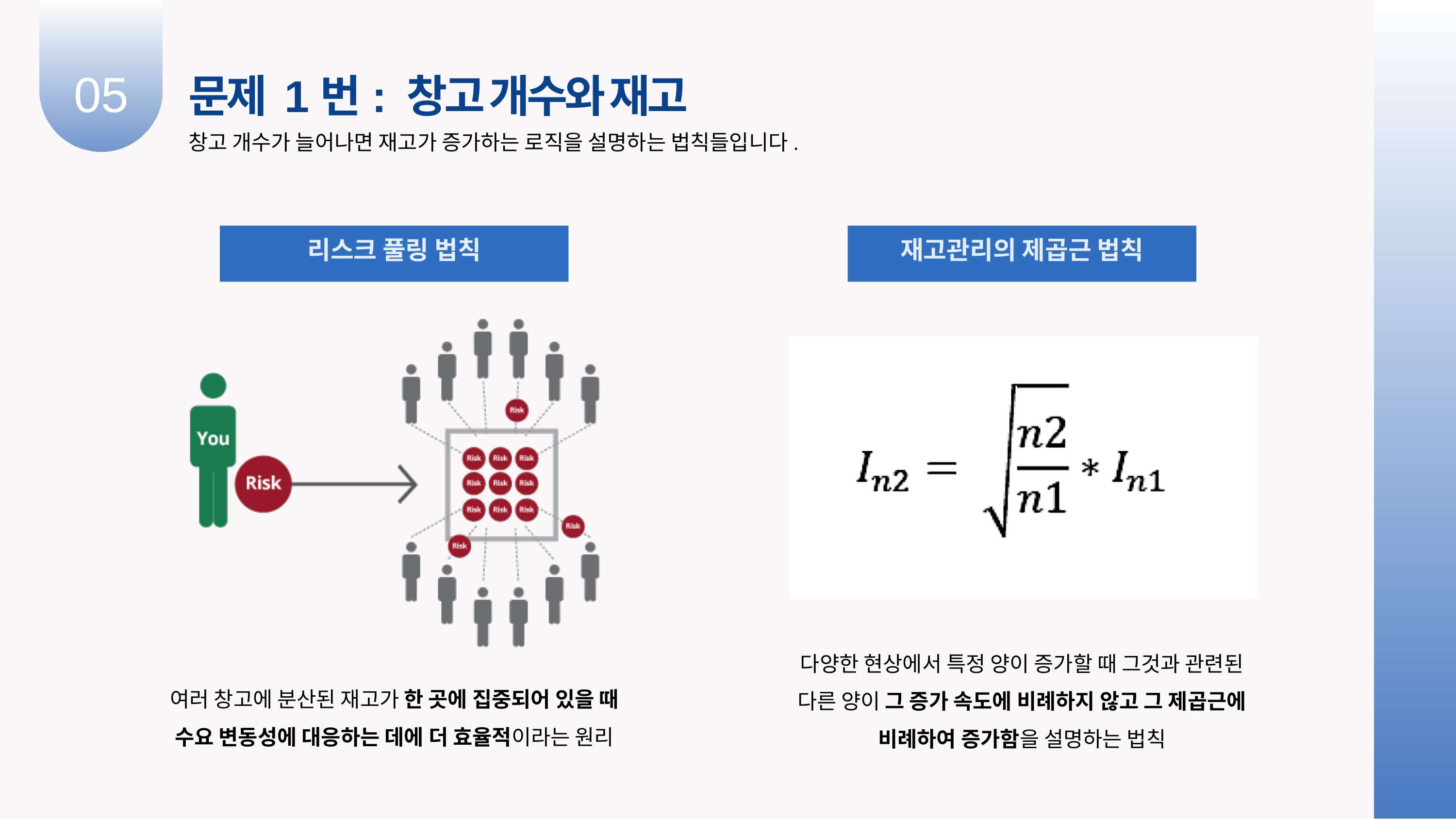

05
문제 1번: 창고 개수와 재고
창고 개수가 늘어나면 재고가 증가하는 로직을 설명하는 법칙들입니다.

리스크 풀링 법칙

재고관리의 제곱근 법칙

다양한 현상에서 특정 양이 증가할 때 그것과 관련된 다른 양이 그 증가 속도에 비례하지 않고 그 제곱근에 비례하여 증가함을 설명하는 법칙
여러 창고에 분산된 재고가 한 곳에 집중되어 있을 때
수요 변동성에 대응하는 데에 더 효율적이라는 원리